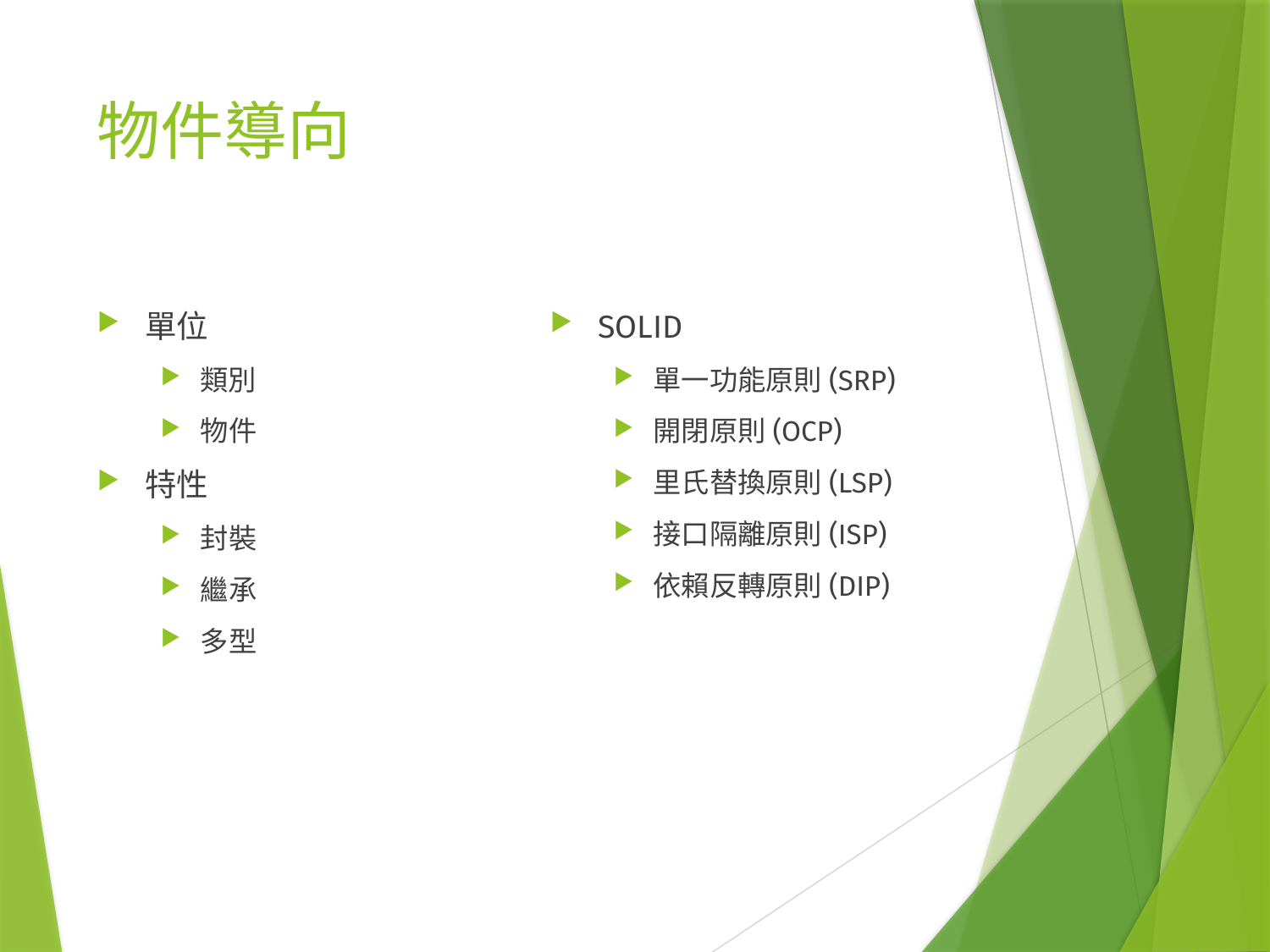

# 物件導向
單位
類別
物件
特性
封裝
繼承
多型
SOLID
單一功能原則(SRP)
開閉原則(OCP)
里氏替換原則(LSP)
接口隔離原則(ISP)
依賴反轉原則(DIP)